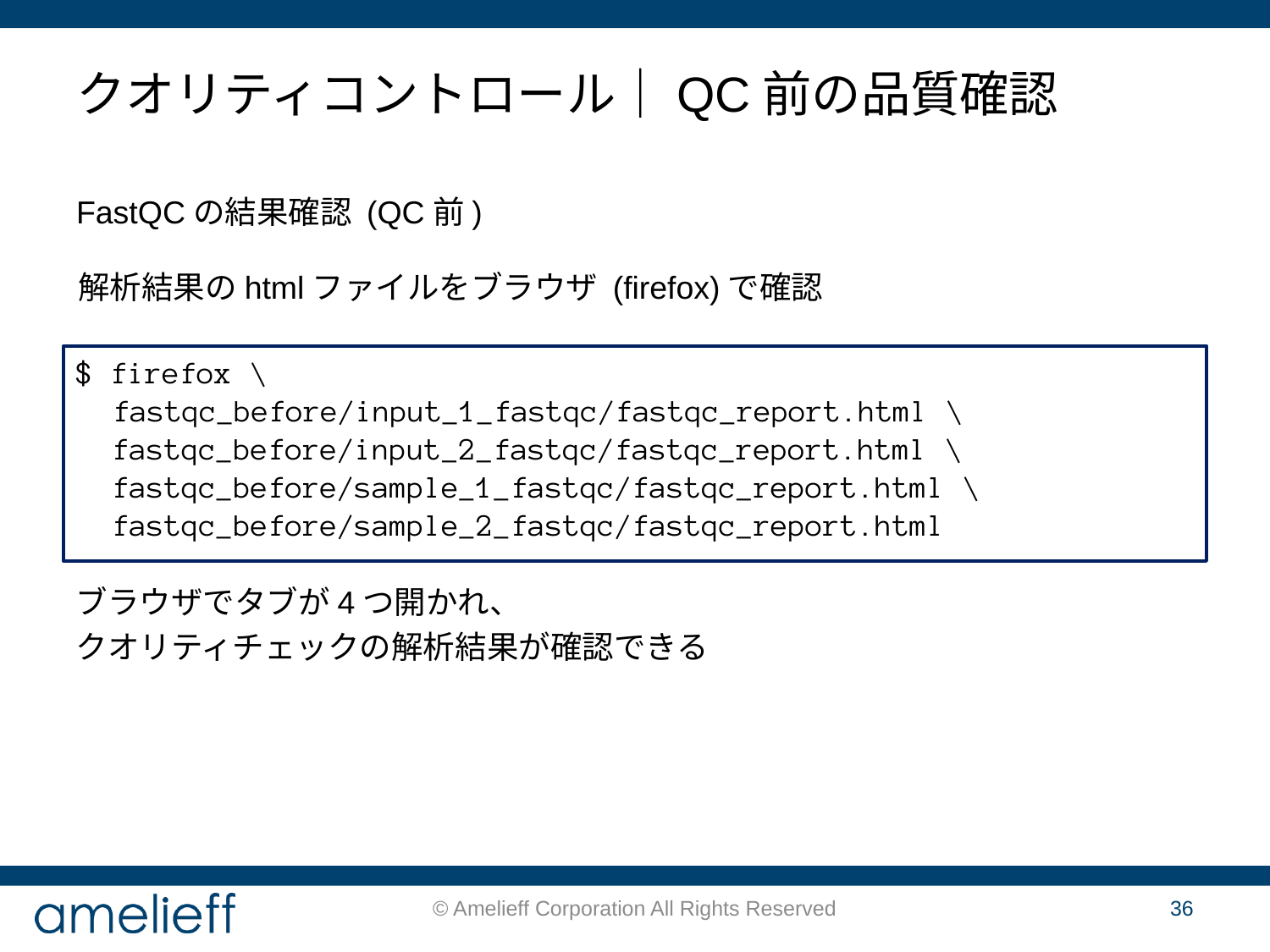

# クオリティコントロール｜QC前の品質確認
FastQCの結果確認 (QC前)
解析結果のhtmlファイルをブラウザ (firefox)で確認
$ firefox \
fastqc_before/input_1_fastqc/fastqc_report.html \
fastqc_before/input_2_fastqc/fastqc_report.html \
fastqc_before/sample_1_fastqc/fastqc_report.html \
fastqc_before/sample_2_fastqc/fastqc_report.html
ブラウザでタブが4つ開かれ、
クオリティチェックの解析結果が確認できる
© Amelieff Corporation All Rights Reserved
36